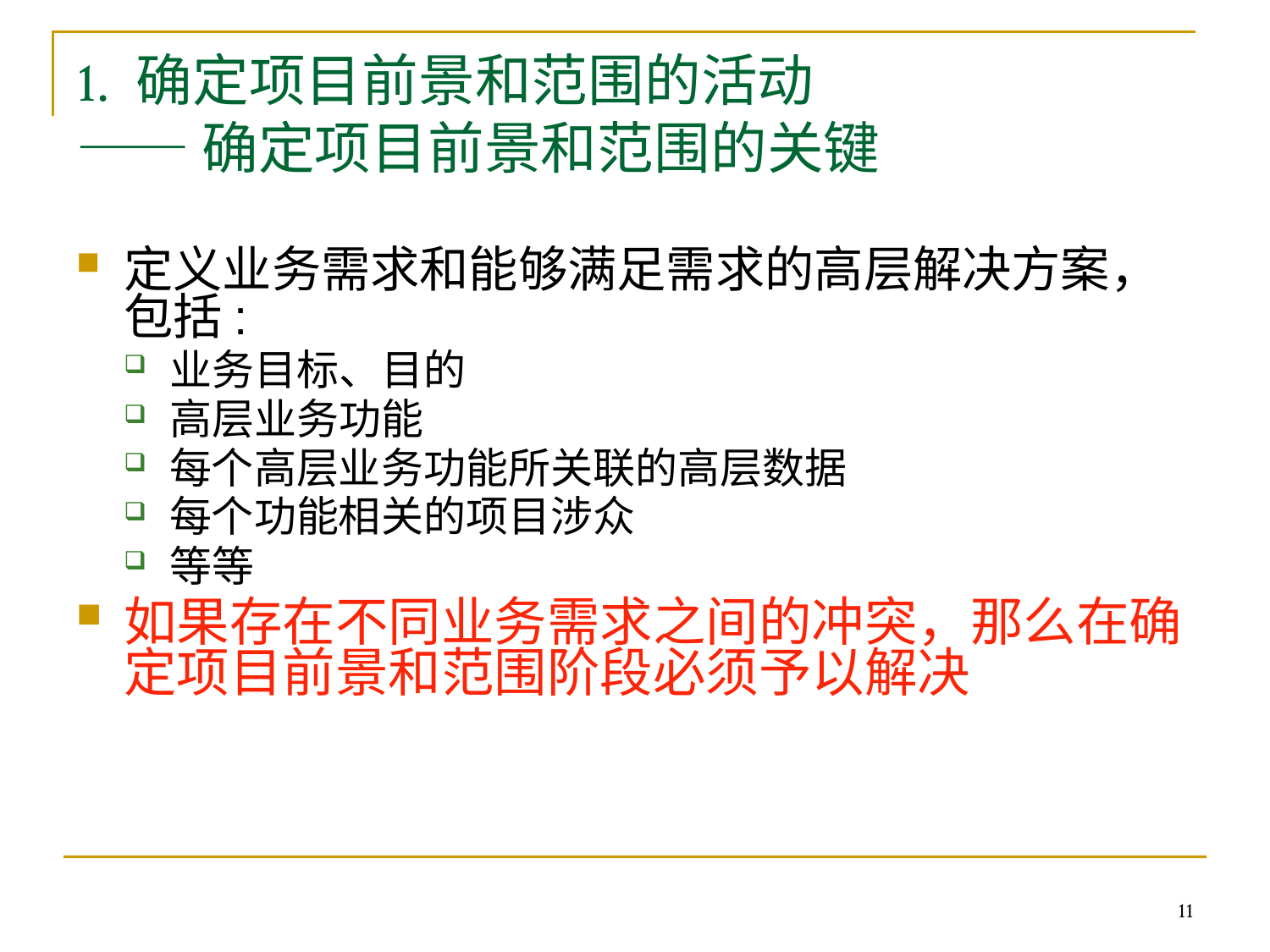

# 1. 确定项目前景和范围的活动 —— 确定项目前景和范围的关键
定义业务需求和能够满足需求的高层解决方案，包括:
业务目标、目的
高层业务功能
每个高层业务功能所关联的高层数据
每个功能相关的项目涉众
等等
如果存在不同业务需求之间的冲突，那么在确定项目前景和范围阶段必须予以解决
11